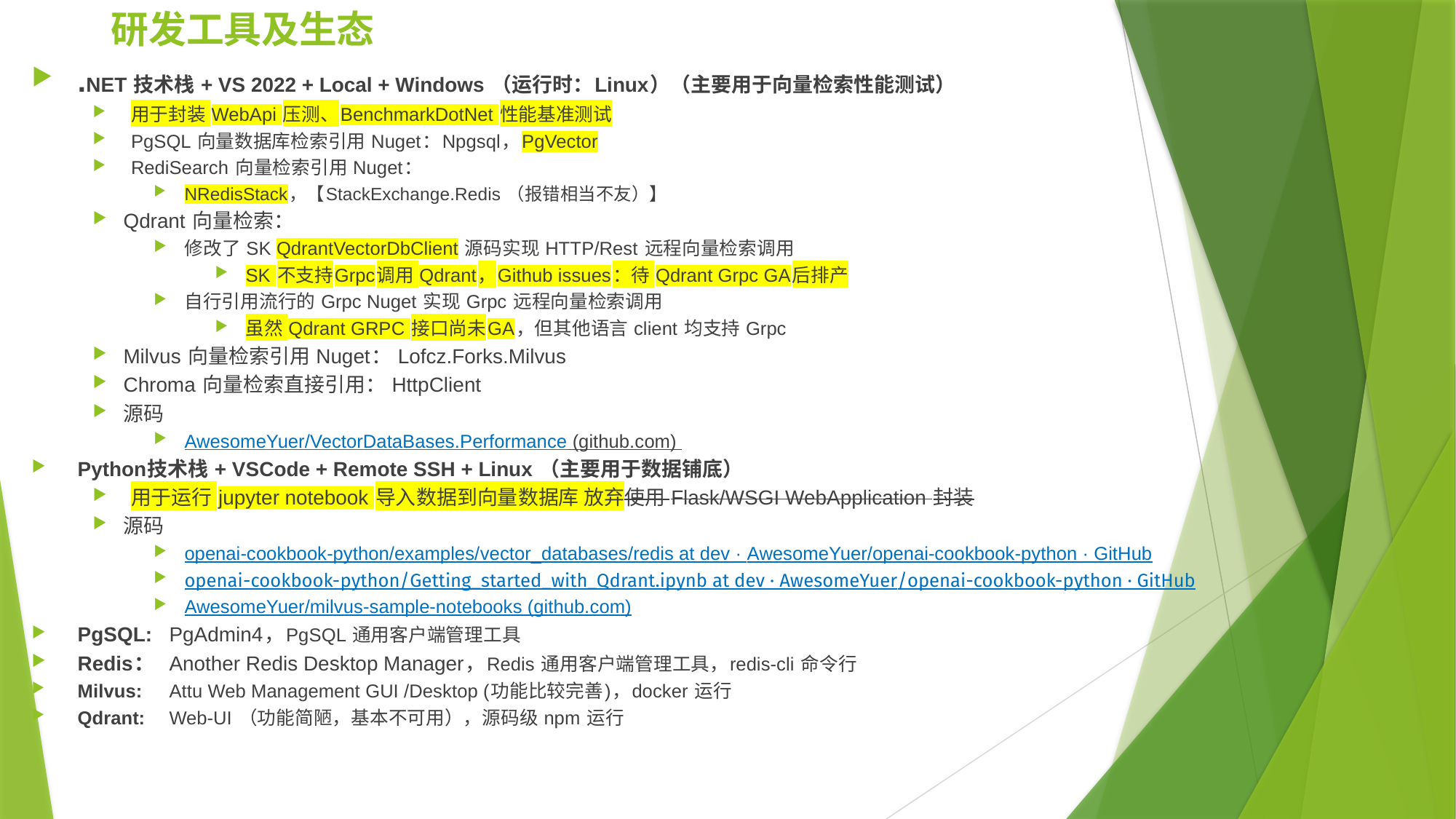

# 研发工具及生态
.NET 技术栈 + VS 2022 + Local + Windows （运行时：Linux）（主要用于向量检索性能测试）
用于封装 WebApi 压测、BenchmarkDotNet 性能基准测试
PgSQL 向量数据库检索引用 Nuget：Npgsql，PgVector
RediSearch 向量检索引用 Nuget：
NRedisStack，【StackExchange.Redis （报错相当不友）】
Qdrant 向量检索：
修改了 SK QdrantVectorDbClient 源码实现 HTTP/Rest 远程向量检索调用
SK 不支持Grpc调用 Qdrant，Github issues：待 Qdrant Grpc GA后排产
自行引用流行的 Grpc Nuget 实现 Grpc 远程向量检索调用
虽然 Qdrant GRPC 接口尚未GA，但其他语言 client 均支持 Grpc
Milvus 向量检索引用 Nuget： Lofcz.Forks.Milvus
Chroma 向量检索直接引用： HttpClient
源码
AwesomeYuer/VectorDataBases.Performance (github.com)
Python技术栈 + VSCode + Remote SSH + Linux （主要用于数据铺底）
用于运行 jupyter notebook 导入数据到向量数据库 放弃使用 Flask/WSGI WebApplication 封装
源码
openai-cookbook-python/examples/vector_databases/redis at dev · AwesomeYuer/openai-cookbook-python · GitHub
openai-cookbook-python/Getting_started_with_Qdrant.ipynb at dev · AwesomeYuer/openai-cookbook-python · GitHub
AwesomeYuer/milvus-sample-notebooks (github.com)
PgSQL:		PgAdmin4，PgSQL 通用客户端管理工具
Redis：		Another Redis Desktop Manager，Redis 通用客户端管理工具，redis-cli 命令行
Milvus: 		Attu Web Management GUI /Desktop (功能比较完善)，docker 运行
Qdrant: 	Web-UI （功能简陋，基本不可用），源码级 npm 运行